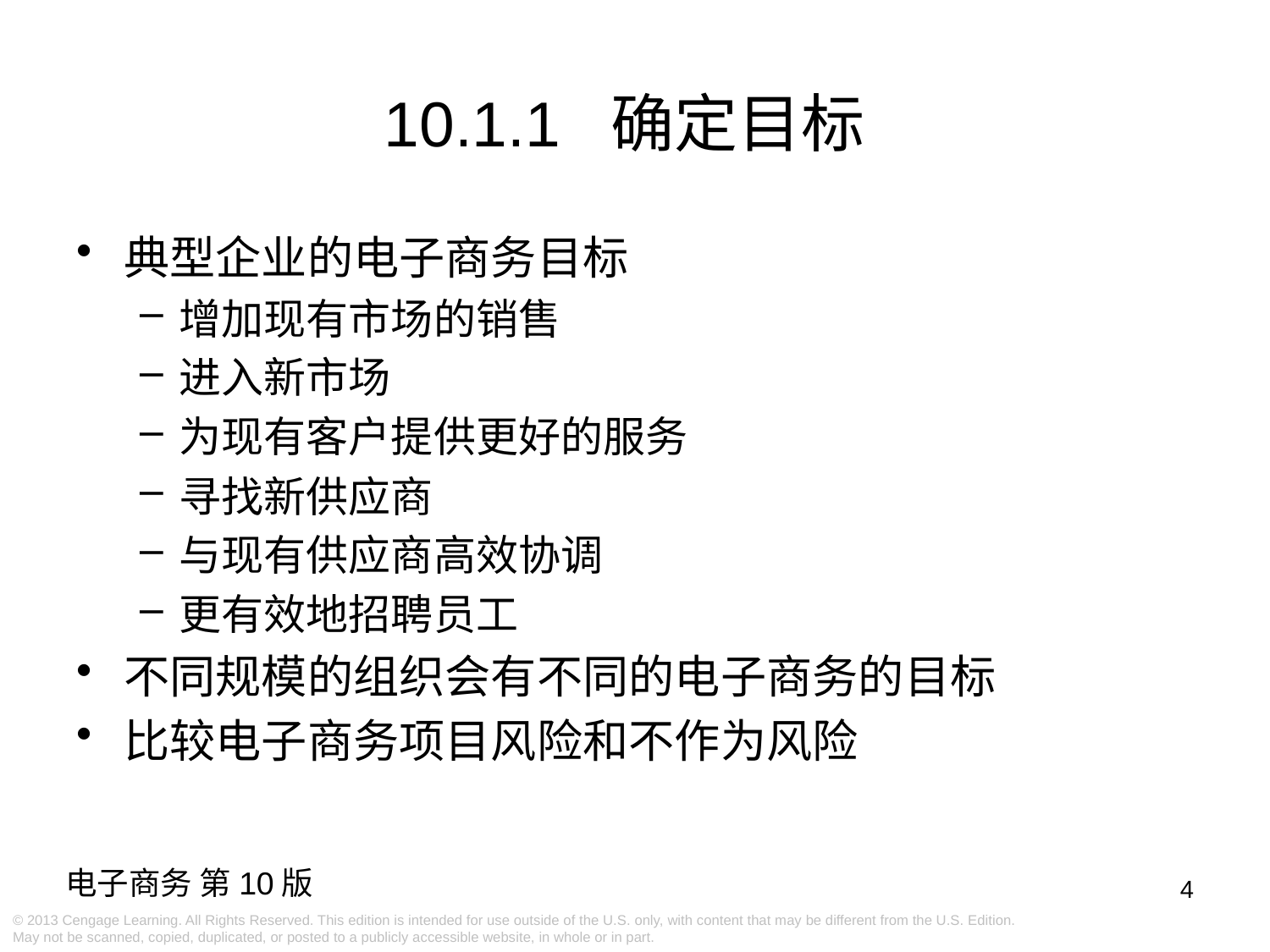

典型企业的电子商务目标
增加现有市场的销售
进入新市场
为现有客户提供更好的服务
寻找新供应商
与现有供应商高效协调
更有效地招聘员工
不同规模的组织会有不同的电子商务的目标
比较电子商务项目风险和不作为风险
10.1.1  确定目标
4